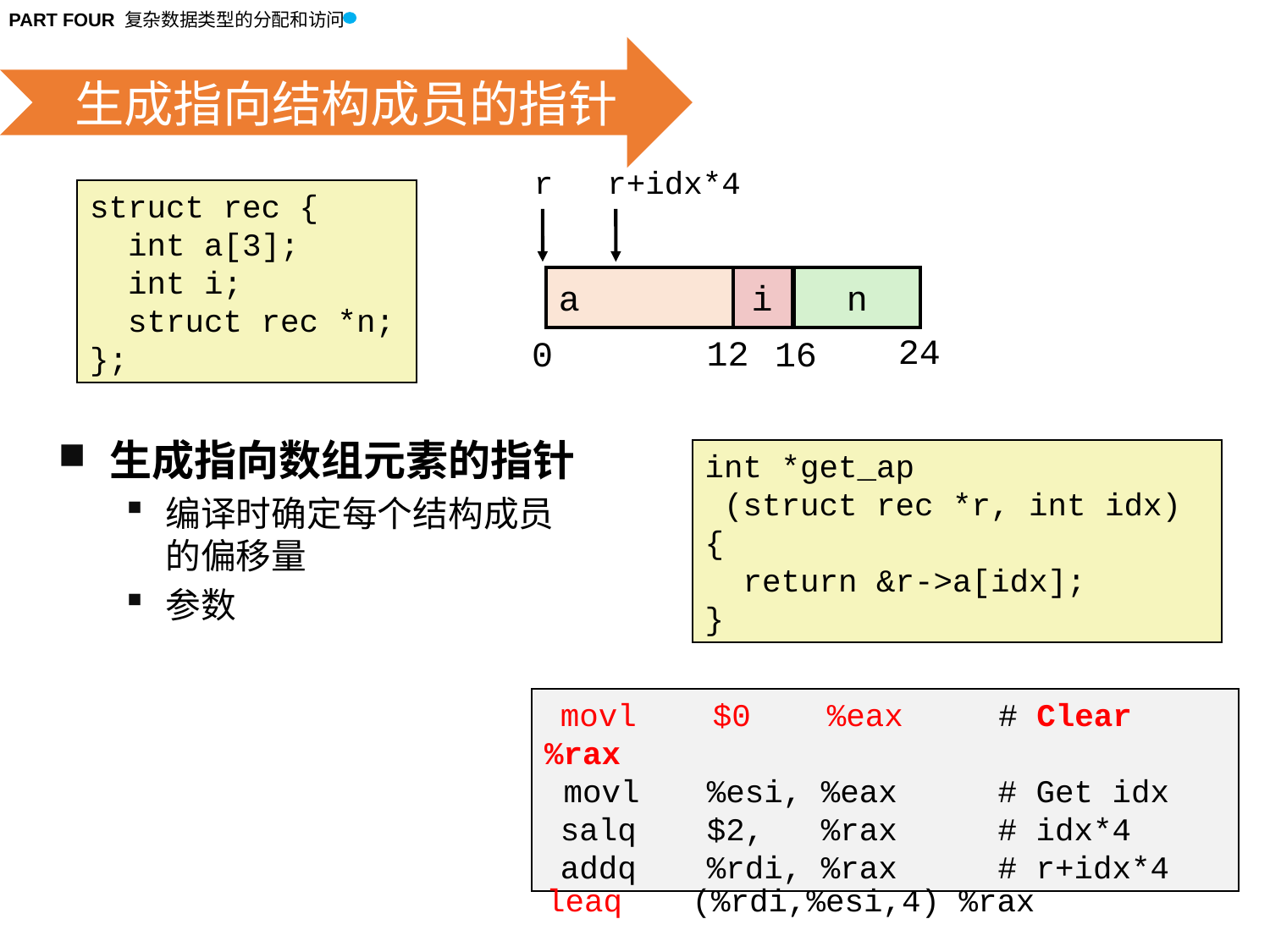

PART FOUR 复杂数据类型的分配和访问

生成指向结构成员的指针
r
r+idx*4
struct rec {
  int a[3];
  int i;
  struct rec *n;
};

a
i
n
24
12
0
16
生成指向数组元素的指针
编译时确定每个结构成员的偏移量
参数

int *get_ap
 (struct rec *r, int idx)
{
  return &r->a[idx];
}
	movl    $0    %eax     # Clear %rax
 movl	 %esi, %eax	# Get idx
	salq	 $2,   %rax	# idx*4
	addq	 %rdi, %rax	# r+idx*4
leaq	 (%rdi,%esi,4) %rax